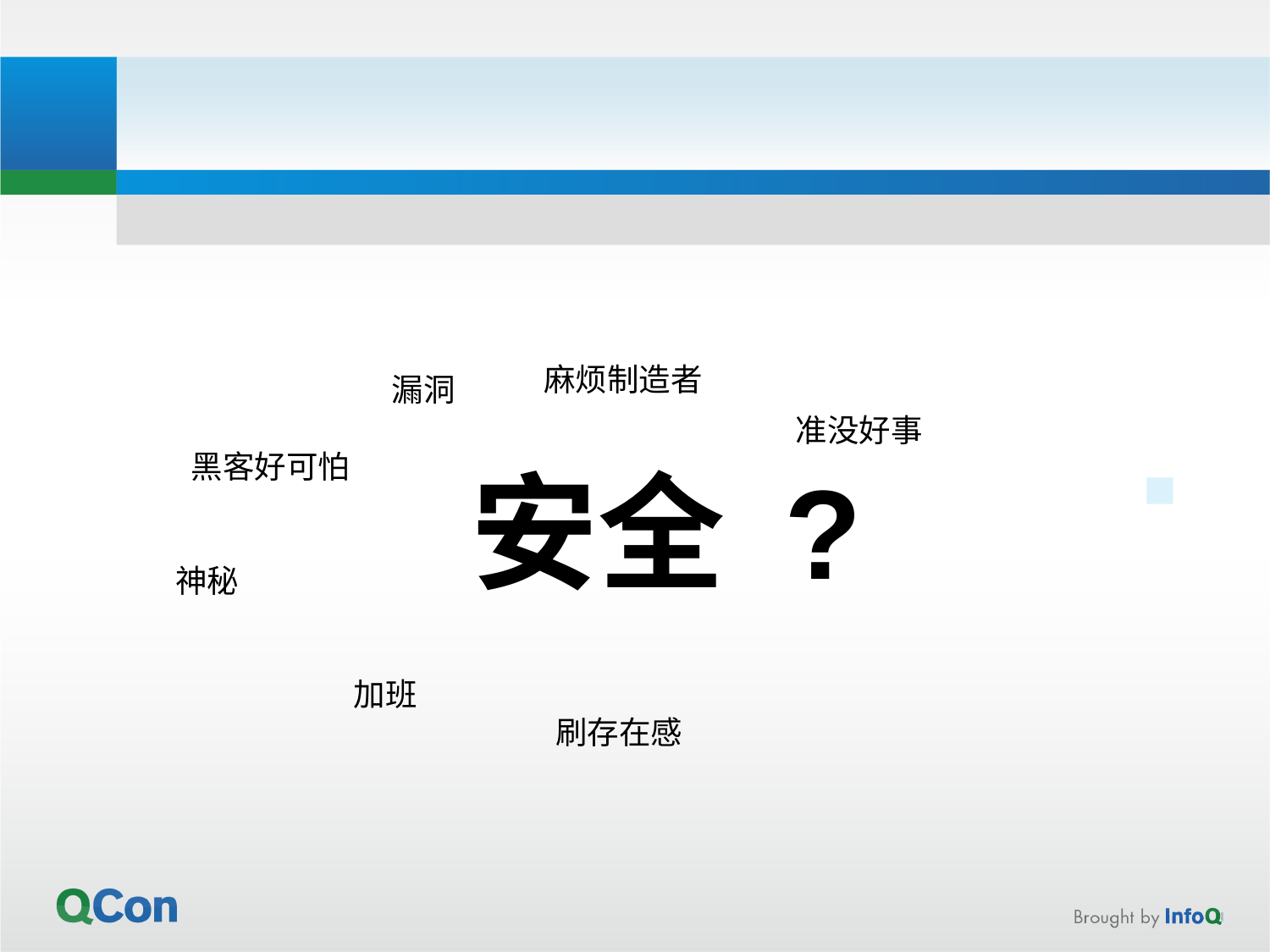

麻烦制造者
漏洞
准没好事
黑客好可怕
安全 ?
神秘
加班
刷存在感